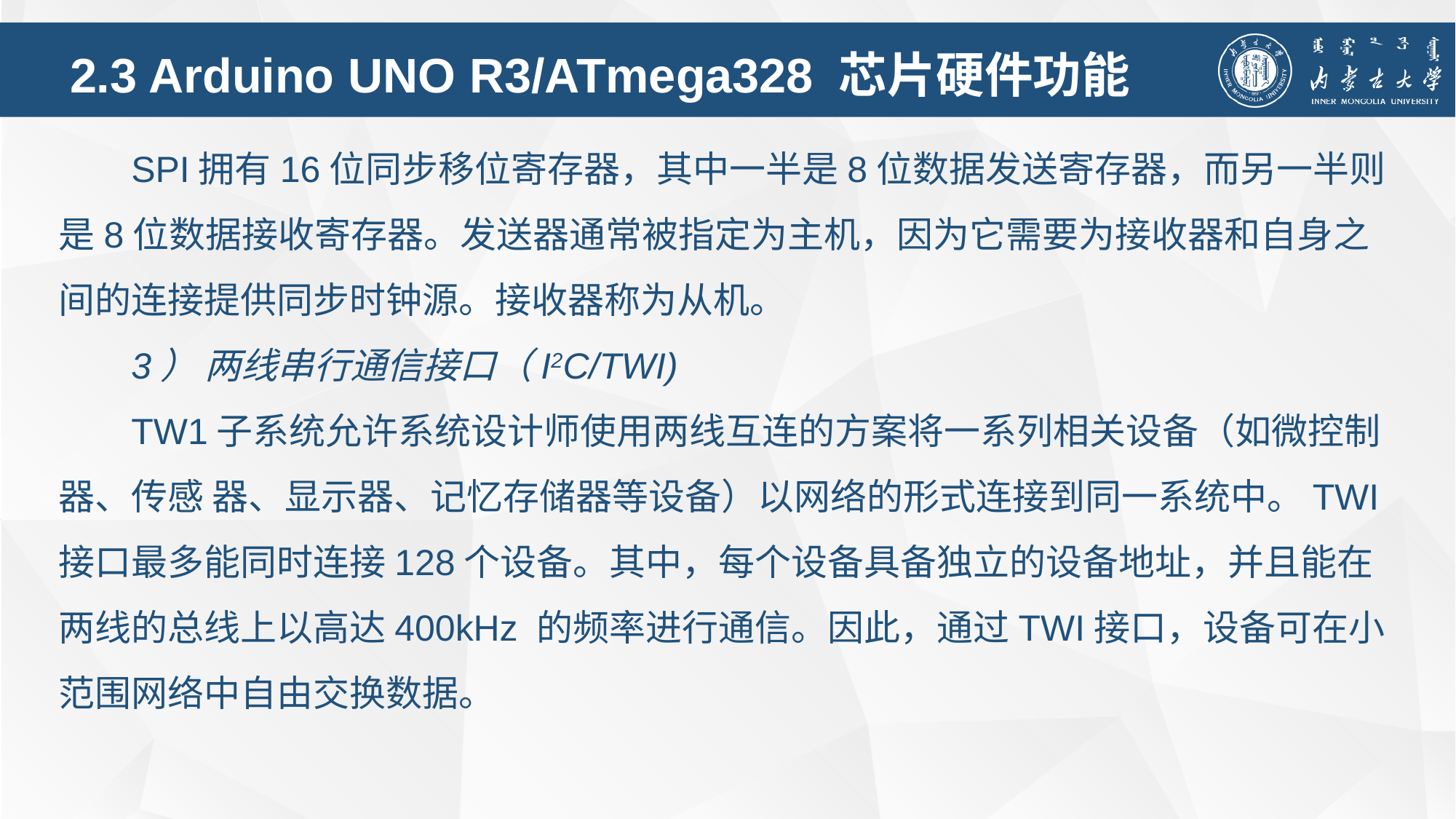

2.3 Arduino UNO R3/ATmega328 芯片硬件功能

SPI拥有16位同步移位寄存器，其中一半是8位数据发送寄存器，而另一半则是8位数据接收寄存器。发送器通常被指定为主机，因为它需要为接收器和自身之间的连接提供同步时钟源。接收器称为从机。
3） 两线串行通信接口（I2C/TWI)
TW1子系统允许系统设计师使用两线互连的方案将一系列相关设备（如微控制器、传感 器、显示器、记忆存储器等设备）以网络的形式连接到同一系统中。TWI接口最多能同时连接128个设备。其中，每个设备具备独立的设备地址，并且能在两线的总线上以高达400kHz 的频率进行通信。因此，通过TWI接口，设备可在小范围网络中自由交换数据。